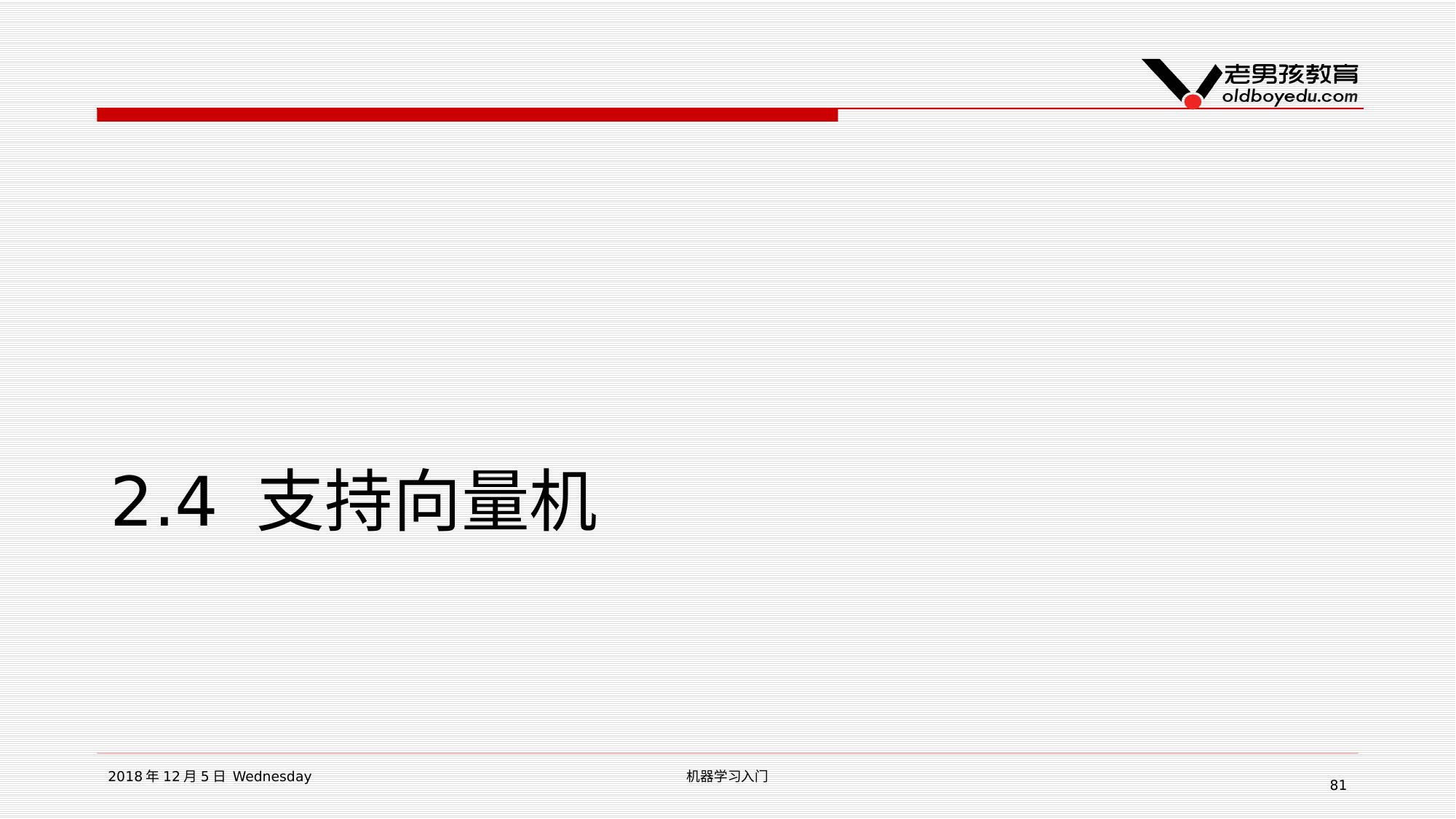

# 2.4 支持向量机

2018年12月5日 Wednesday
机器学习入门
81